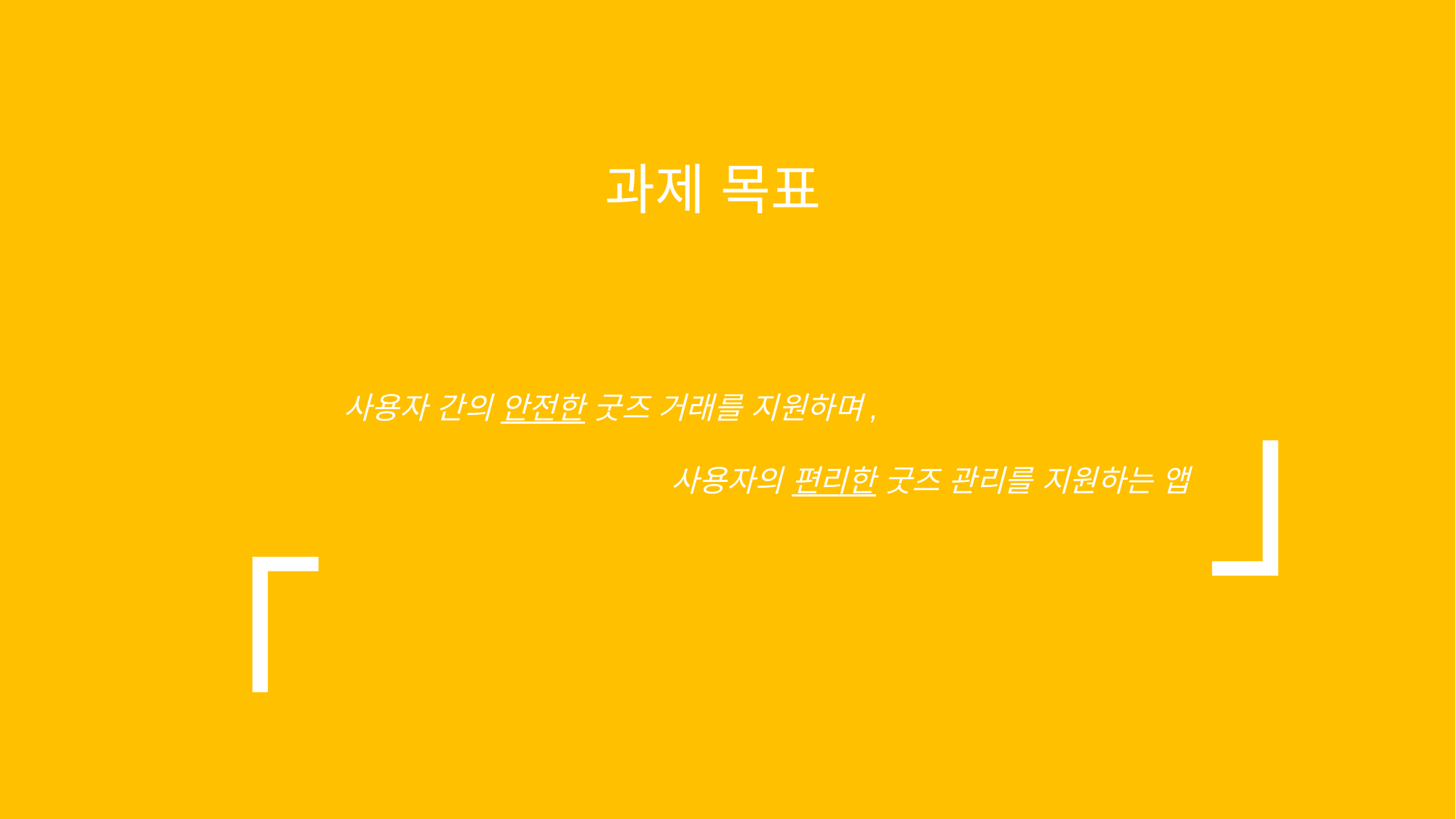

과제 목표
 「
」
사용자 간의 안전한 굿즈 거래를 지원하며,

			사용자의 편리한 굿즈 관리를 지원하는 앱